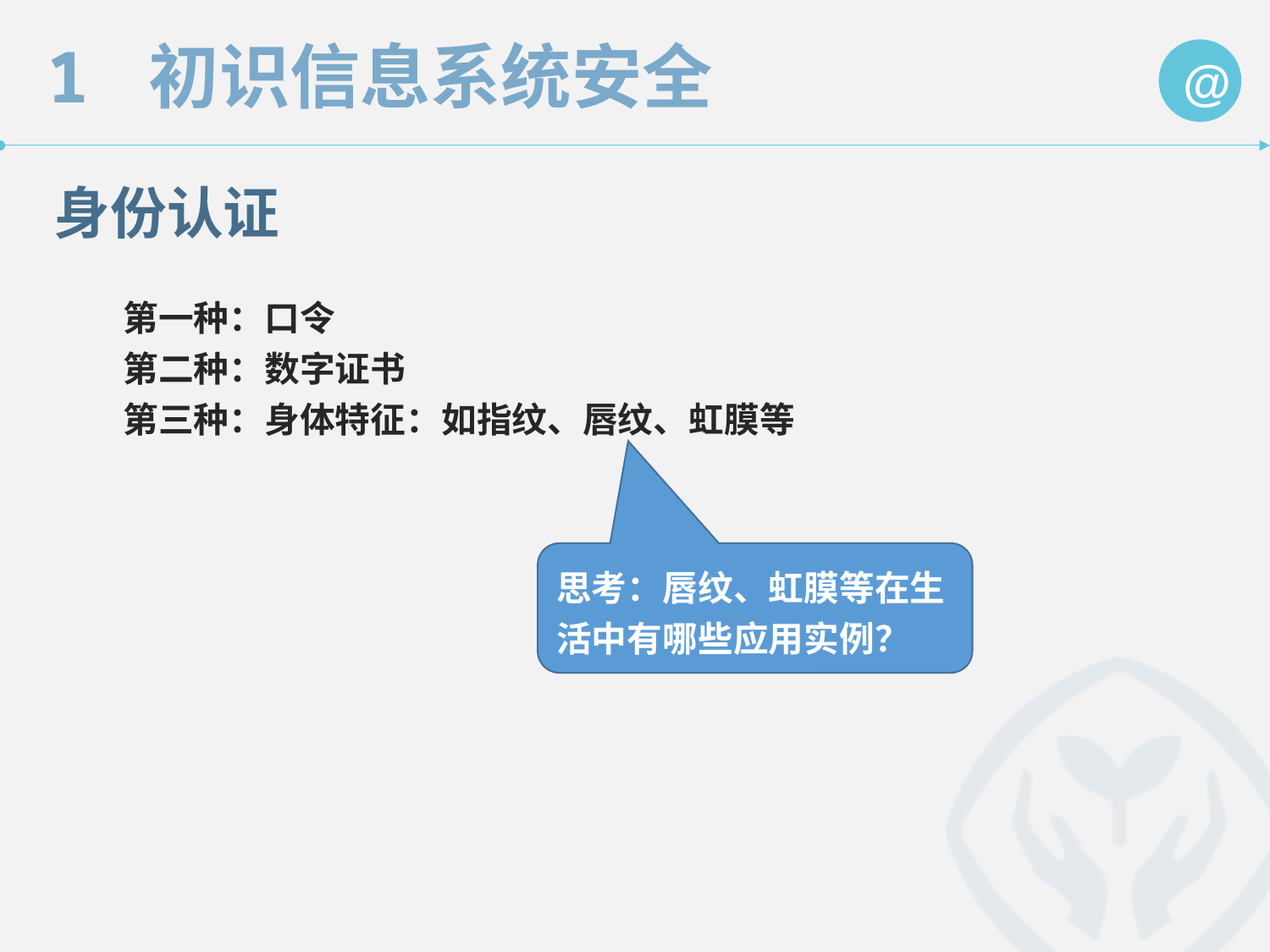

身份认证
　　第一种：口令
　　第二种：数字证书
　　第三种：身体特征：如指纹、唇纹、虹膜等
思考：唇纹、虹膜等在生活中有哪些应用实例？